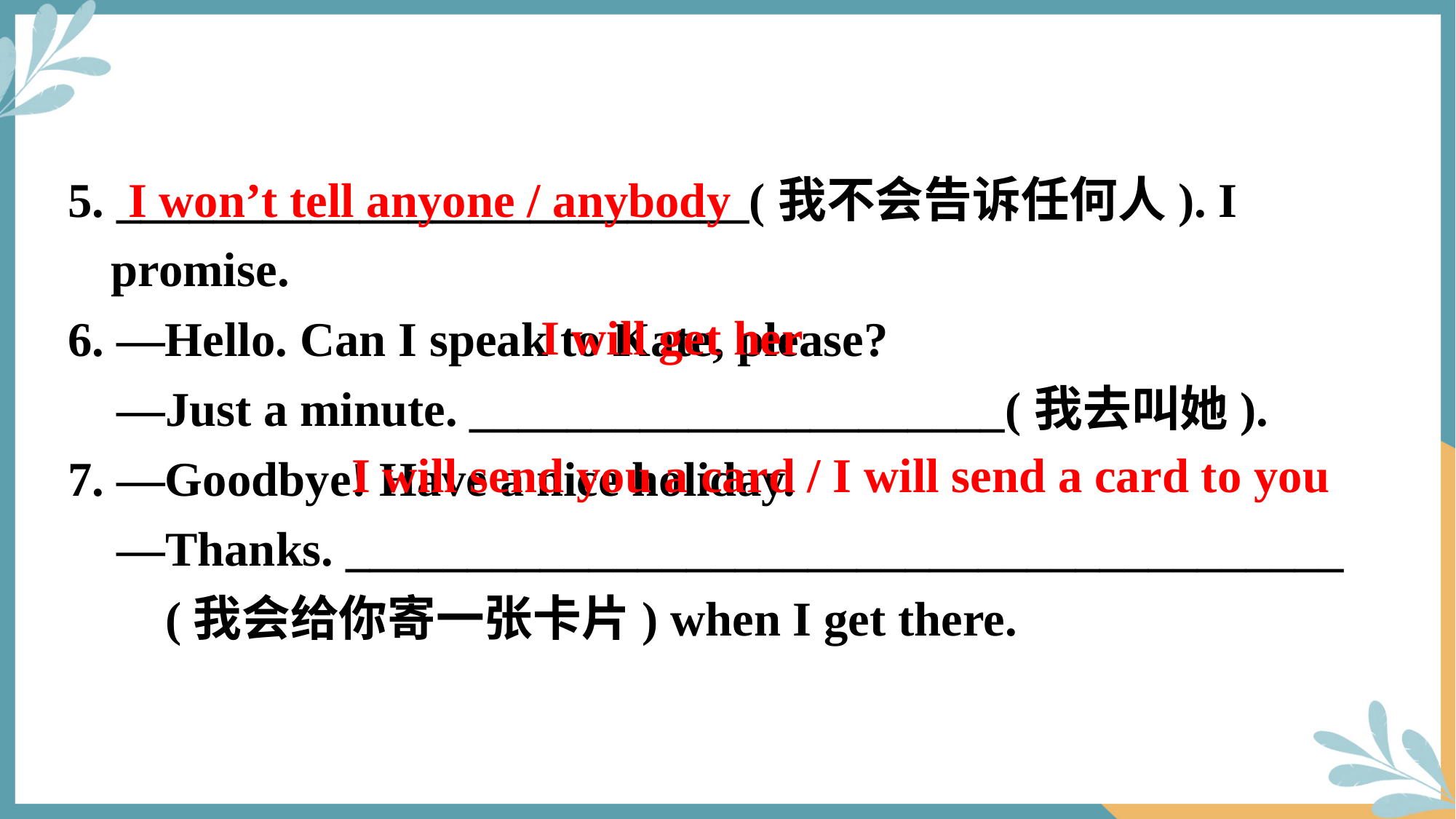

5. __________________________(我不会告诉任何人). I promise.
6. —Hello. Can I speak to Kate, please?
    —Just a minute. ______________________(我去叫她).
7. —Goodbye! Have a nice holiday.
    —Thanks. _________________________________________
        (我会给你寄一张卡片) when I get there.
I won’t tell anyone / anybody
I will get her
I will send you a card / I will send a card to you